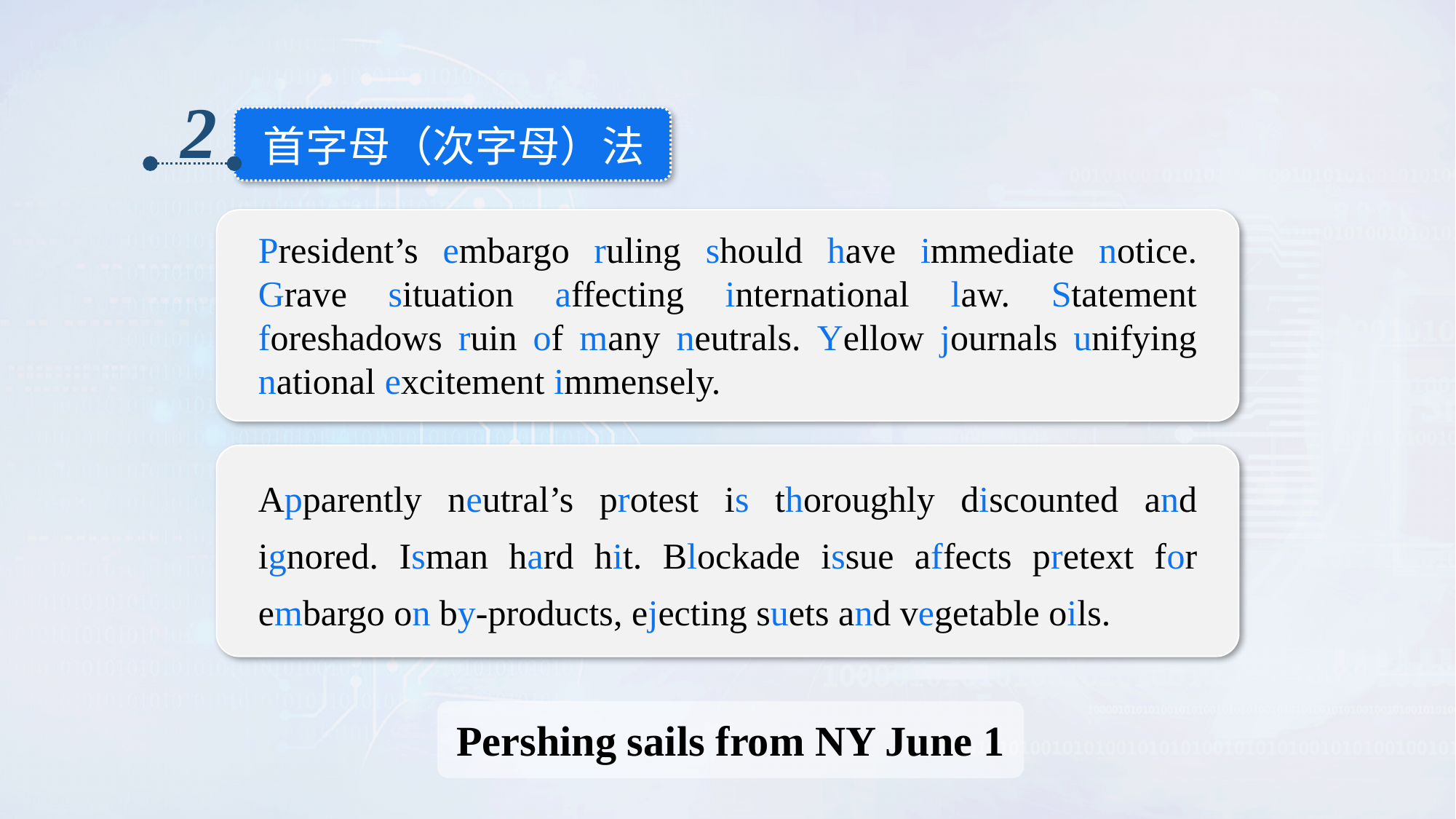

2

首字母（次字母）法

President’s embargo ruling should have immediate notice. Grave situation affecting international law. Statement foreshadows ruin of many neutrals. Yellow journals unifying national excitement immensely.

Apparently neutral’s protest is thoroughly discounted and ignored. Isman hard hit. Blockade issue affects pretext for embargo on by-products, ejecting suets and vegetable oils.

Pershing sails from NY June 1